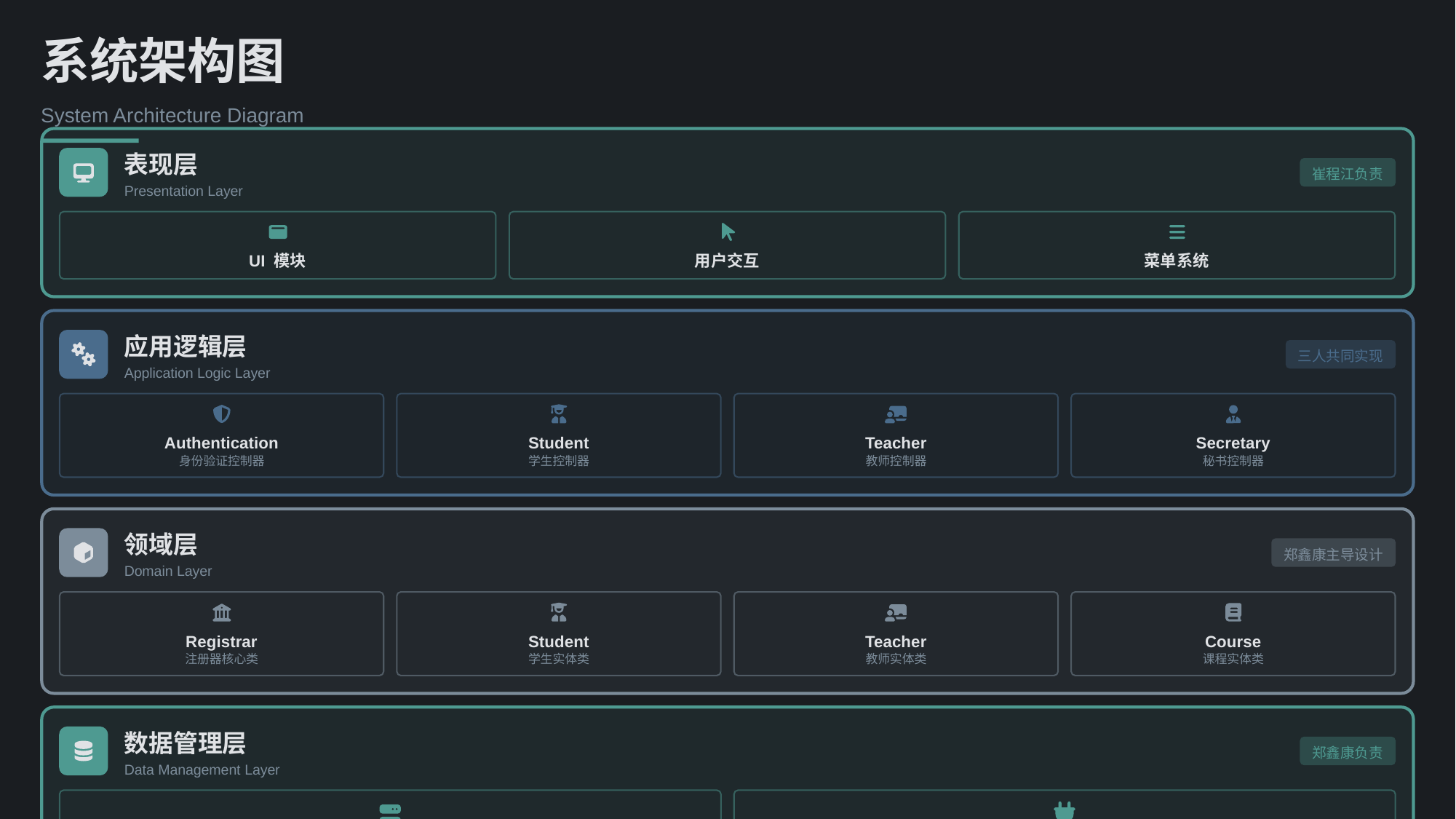

系统架构图
System Architecture Diagram

表现层

崔程江负责

Presentation Layer

UI 模块
用户交互
菜单系统

应用逻辑层

三人共同实现

Application Logic Layer

Authentication
Student
Teacher
Secretary
身份验证控制器
学生控制器
教师控制器
秘书控制器

领域层

郑鑫康主导设计

Domain Layer

Registrar
Student
Teacher
Course
注册器核心类
学生实体类
教师实体类
课程实体类

数据管理层

郑鑫康负责

Data Management Layer

DataManager
PostgreSQLAdapter
数据管理器
数据库适配器